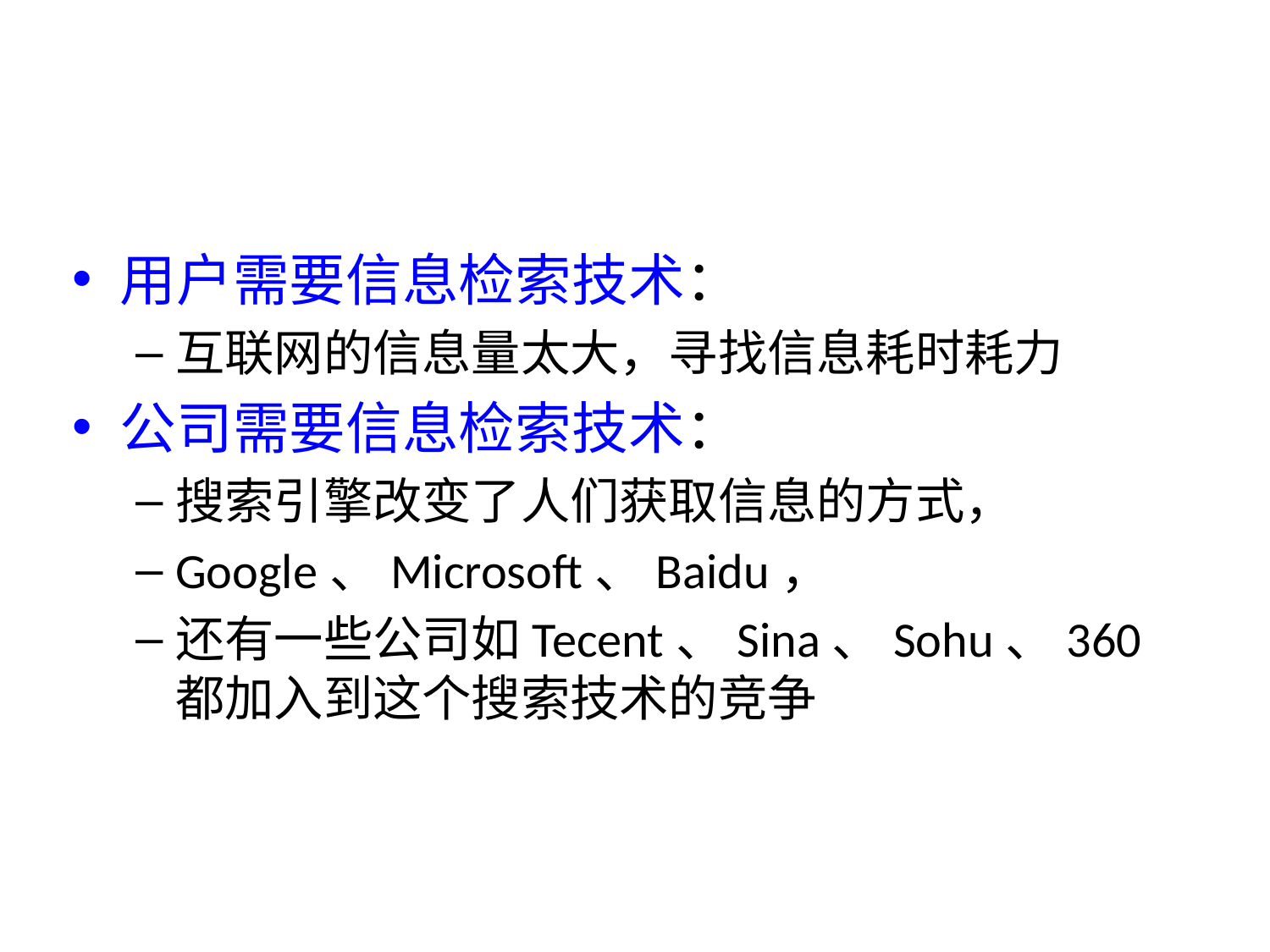

#
用户需要信息检索技术：
互联网的信息量太大，寻找信息耗时耗力
公司需要信息检索技术：
搜索引擎改变了人们获取信息的方式，
Google、Microsoft、Baidu，
还有一些公司如Tecent、Sina、Sohu、360都加入到这个搜索技术的竞争